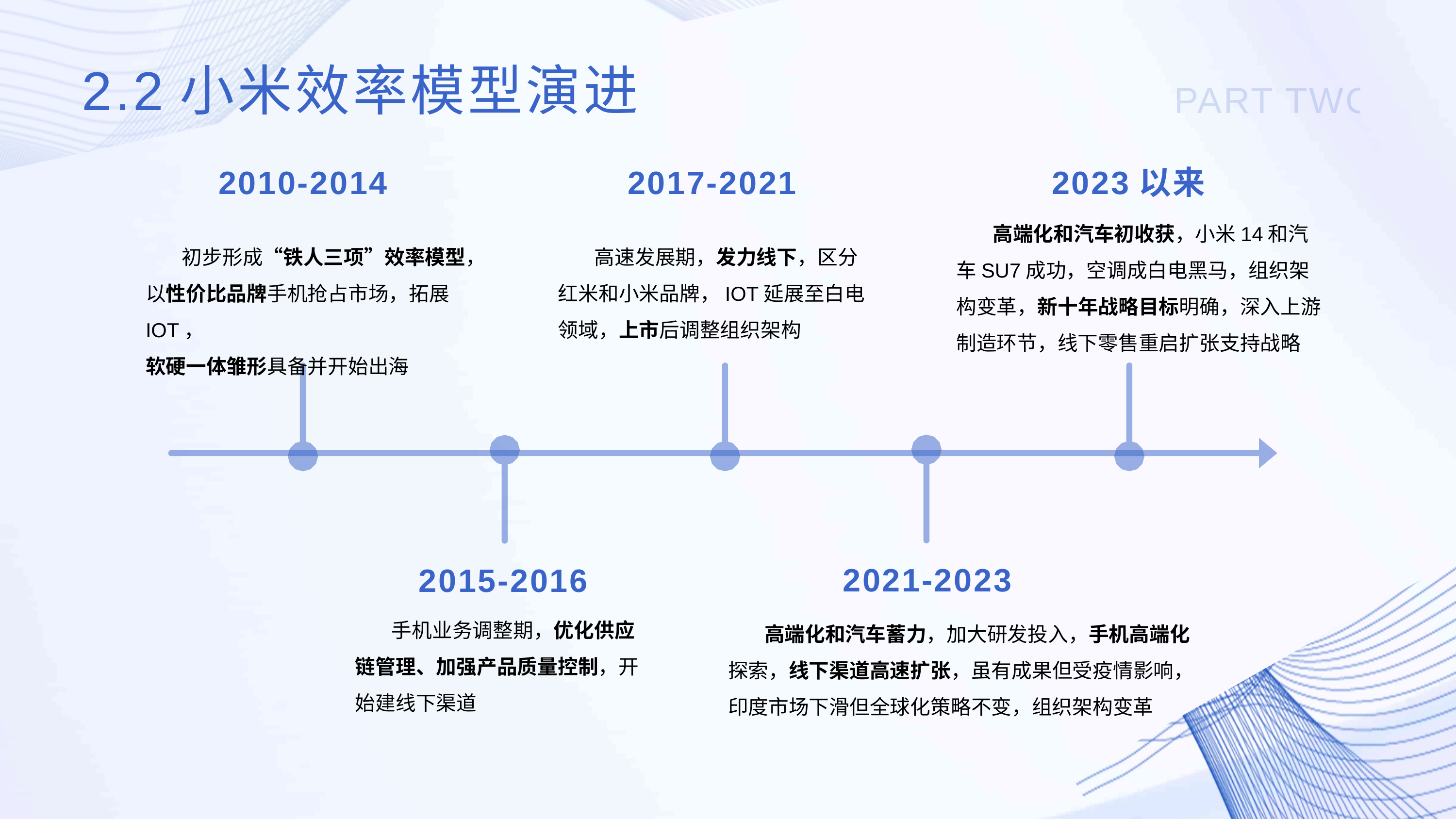

2.2小米效率模型演进
PART TWO
2010-2014
       初步形成“铁人三项”效率模型，
以性价比品牌手机抢占市场，拓展IOT，
软硬一体雏形具备并开始出海

2017-2021
高速发展期，发力线下，区分红米和小米品牌，IOT延展至白电领域，上市后调整组织架构

2023以来
高端化和汽车初收获，小米14和汽车SU7成功，空调成白电黑马，组织架构变革，新十年战略目标明确，深入上游制造环节，线下零售重启扩张支持战略

2021-2023
高端化和汽车蓄力，加大研发投入，手机高端化探索，线下渠道高速扩张，虽有成果但受疫情影响，印度市场下滑但全球化策略不变，组织架构变革

2015-2016
手机业务调整期，优化供应链管理、加强产品质量控制，开始建线下渠道